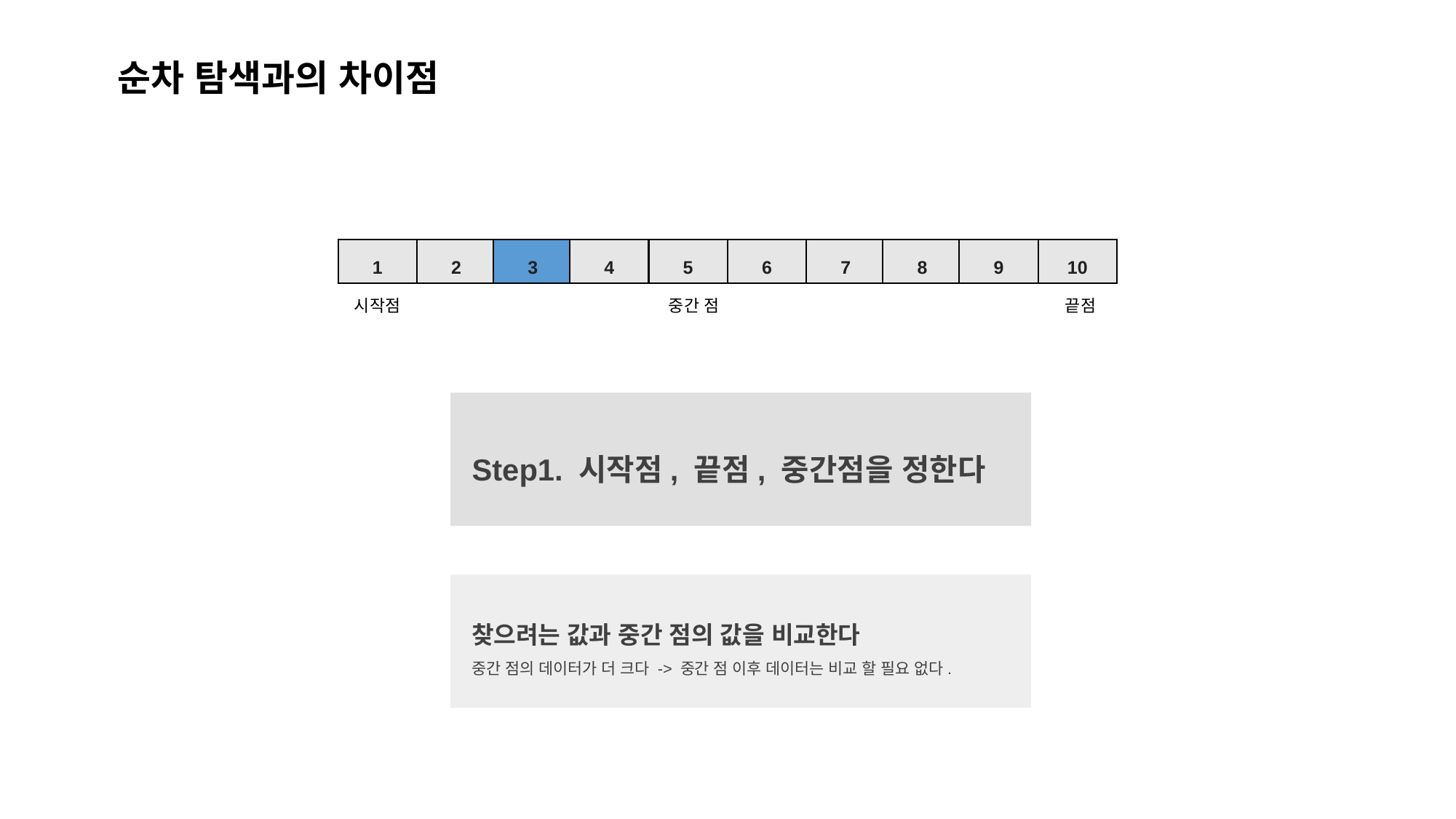

순차 탐색과의 차이점
2
3
4
5
1
7
8
9
10
6
시작점
중간 점
끝점
Step1. 시작점, 끝점, 중간점을 정한다
찾으려는 값과 중간 점의 값을 비교한다
중간 점의 데이터가 더 크다 -> 중간 점 이후 데이터는 비교 할 필요 없다.